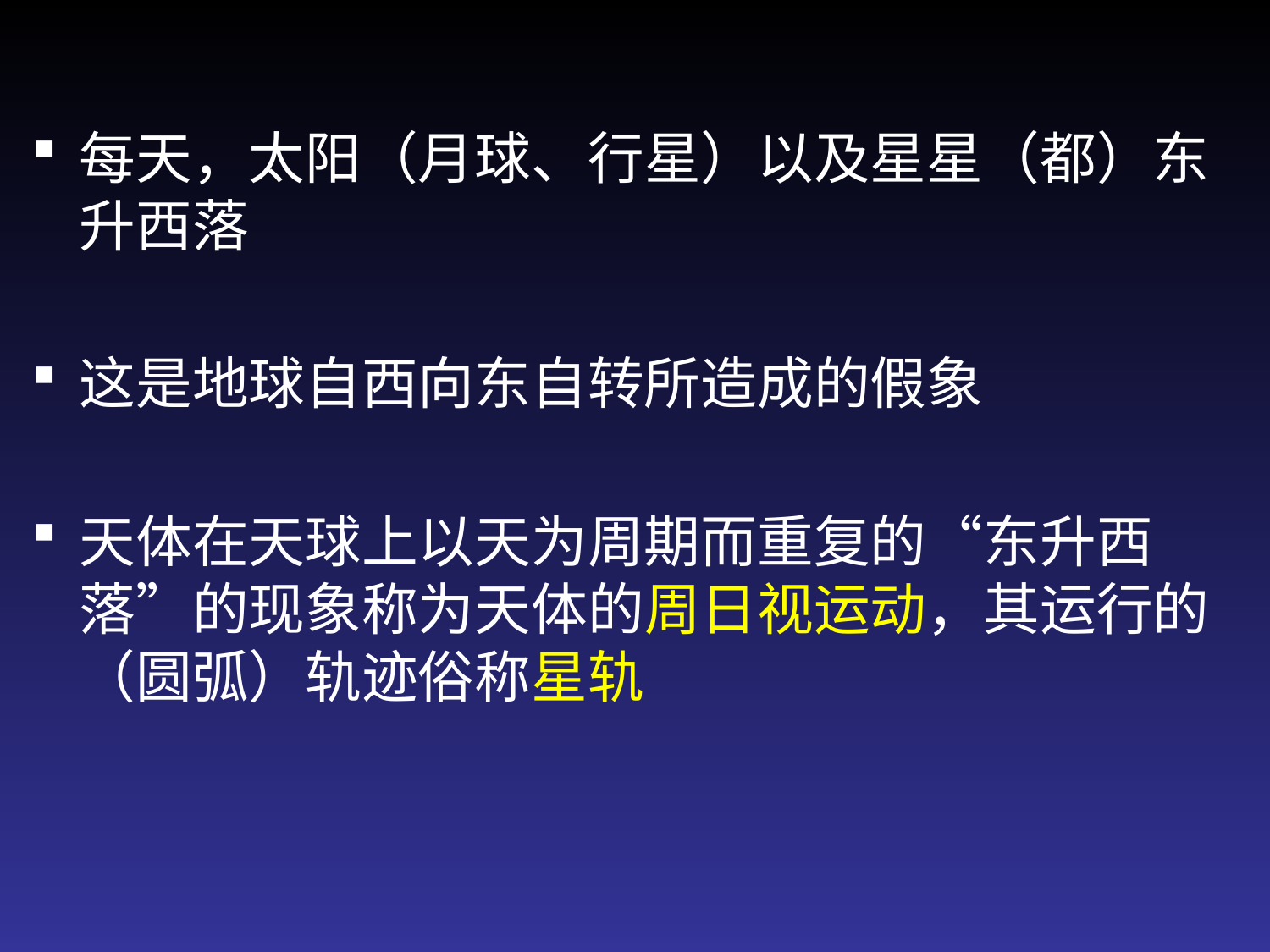

每天，太阳（月球、行星）以及星星（都）东升西落

这是地球自西向东自转所造成的假象

天体在天球上以天为周期而重复的“东升西落”的现象称为天体的周日视运动，其运行的（圆弧）轨迹俗称星轨